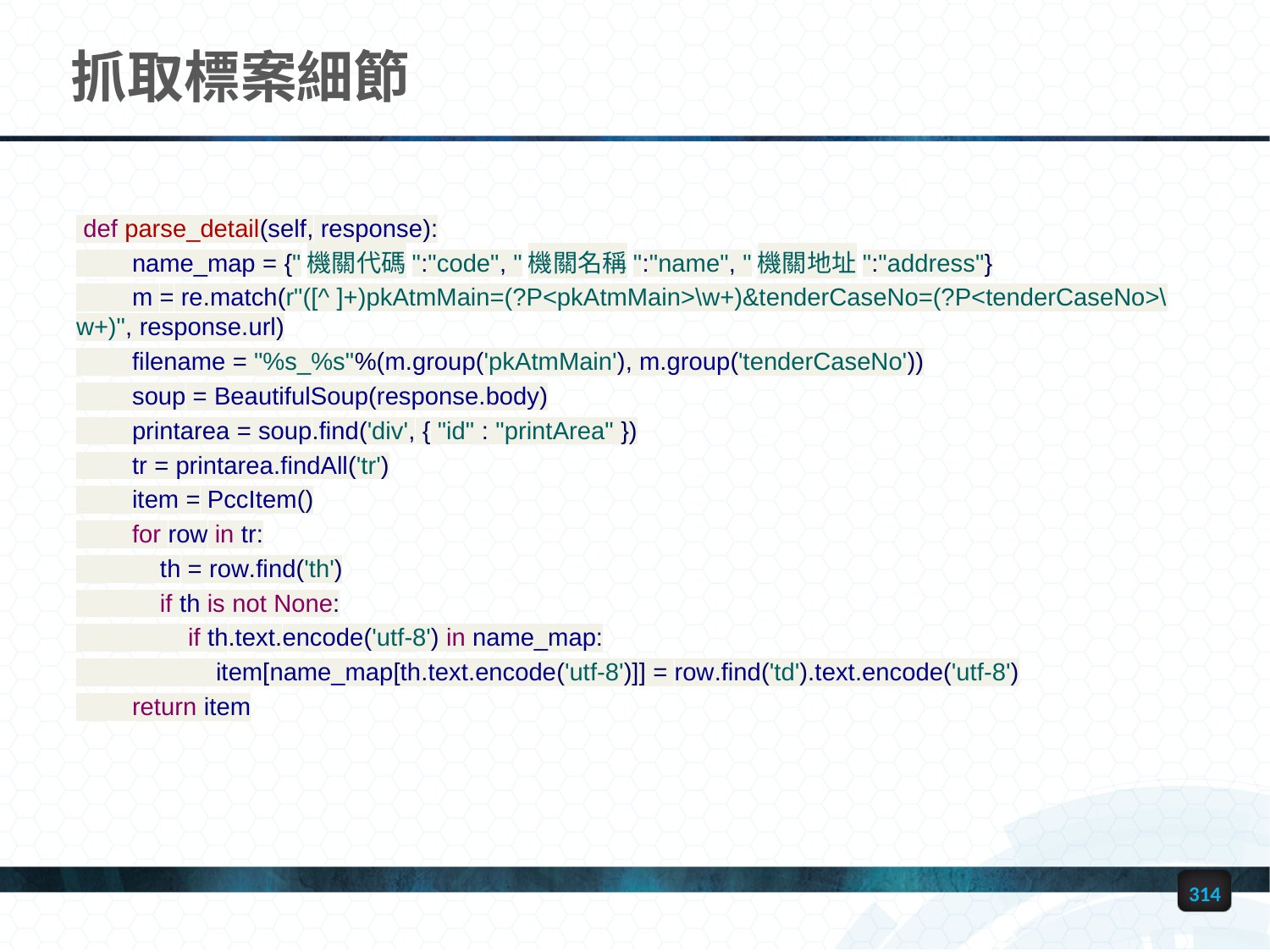

# 抓取標案細節
 def parse_detail(self, response):
        name_map = {"機關代碼":"code", "機關名稱":"name", "機關地址":"address"}
        m = re.match(r"([^ ]+)pkAtmMain=(?P<pkAtmMain>\w+)&tenderCaseNo=(?P<tenderCaseNo>\w+)", response.url)
        filename = "%s_%s"%(m.group('pkAtmMain'), m.group('tenderCaseNo'))
        soup = BeautifulSoup(response.body)
        printarea = soup.find('div', { "id" : "printArea" })
        tr = printarea.findAll('tr')
        item = PccItem()
        for row in tr:
            th = row.find('th')
            if th is not None:
                if th.text.encode('utf-8') in name_map:
                    item[name_map[th.text.encode('utf-8')]] = row.find('td').text.encode('utf-8')
        return item
314